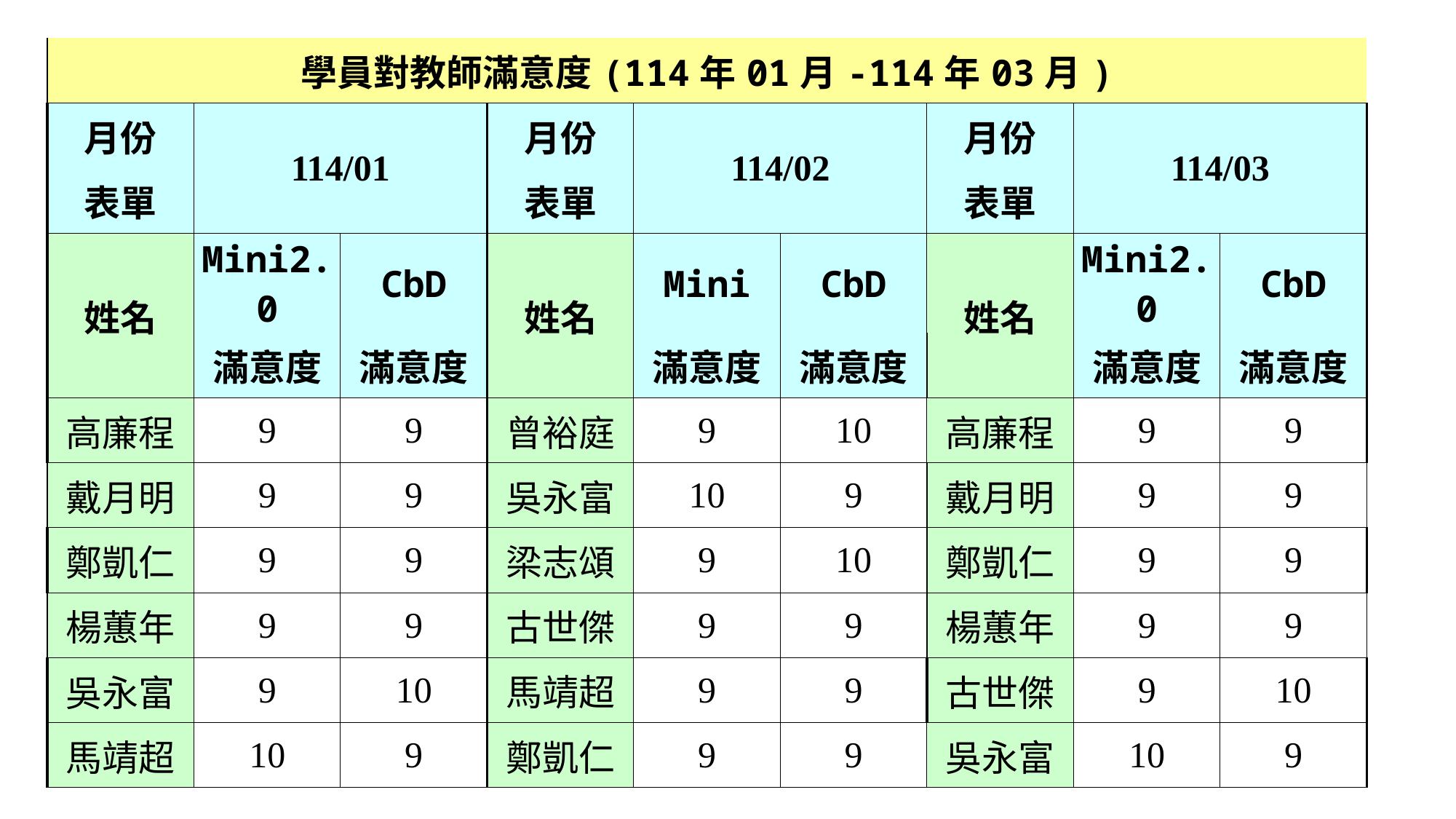

| 學員對教師滿意度(114年01月-114年03月) |  |  |  |  |  |  |  |  |
| --- | --- | --- | --- | --- | --- | --- | --- | --- |
| 月份 | 114/01 |  | 月份 | 114/02 |  | 月份 | 114/03 |  |
| 表單 |  |  | 表單 |  |  | 表單 |  |  |
| 姓名 | Mini2.0 | CbD | 姓名 | Mini | CbD | 姓名 | Mini2.0 | CbD |
|  | 滿意度 | 滿意度 |  | 滿意度 | 滿意度 |  | 滿意度 | 滿意度 |
| 高廉程 | 9 | 9 | 曾裕庭 | 9 | 10 | 高廉程 | 9 | 9 |
| 戴月明 | 9 | 9 | 吳永富 | 10 | 9 | 戴月明 | 9 | 9 |
| 鄭凱仁 | 9 | 9 | 梁志頌 | 9 | 10 | 鄭凱仁 | 9 | 9 |
| 楊蕙年 | 9 | 9 | 古世傑 | 9 | 9 | 楊蕙年 | 9 | 9 |
| 吳永富 | 9 | 10 | 馬靖超 | 9 | 9 | 古世傑 | 9 | 10 |
| 馬靖超 | 10 | 9 | 鄭凱仁 | 9 | 9 | 吳永富 | 10 | 9 |